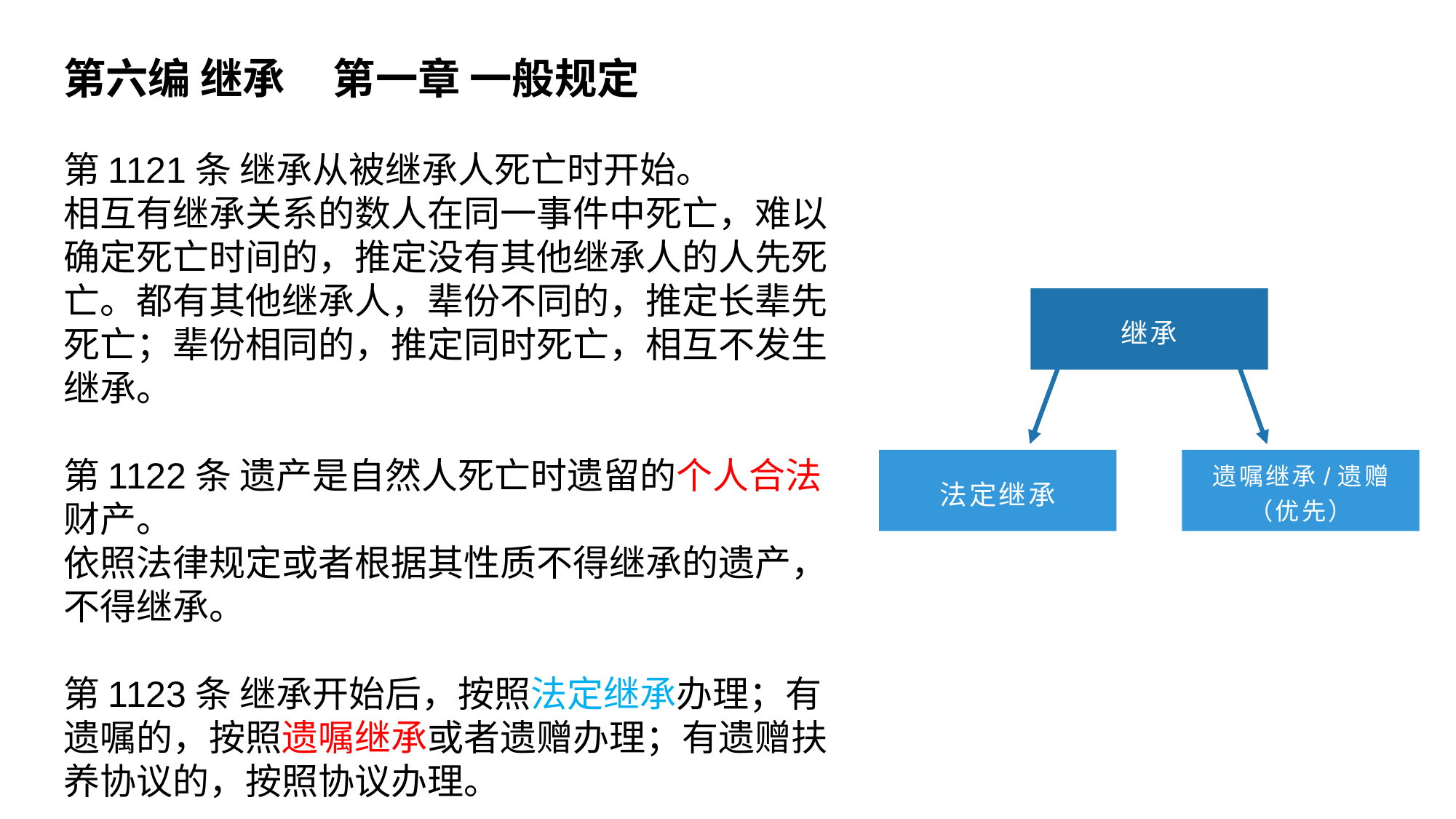

第六编 继承     第一章 一般规定

第1121条 继承从被继承人死亡时开始。
相互有继承关系的数人在同一事件中死亡，难以确定死亡时间的，推定没有其他继承人的人先死亡。都有其他继承人，辈份不同的，推定长辈先死亡；辈份相同的，推定同时死亡，相互不发生继承。

第1122条 遗产是自然人死亡时遗留的个人合法财产。
依照法律规定或者根据其性质不得继承的遗产，不得继承。

第1123条 继承开始后，按照法定继承办理；有遗嘱的，按照遗嘱继承或者遗赠办理；有遗赠扶养协议的，按照协议办理。

继承
法定继承
遗嘱继承/遗赠
（优先）